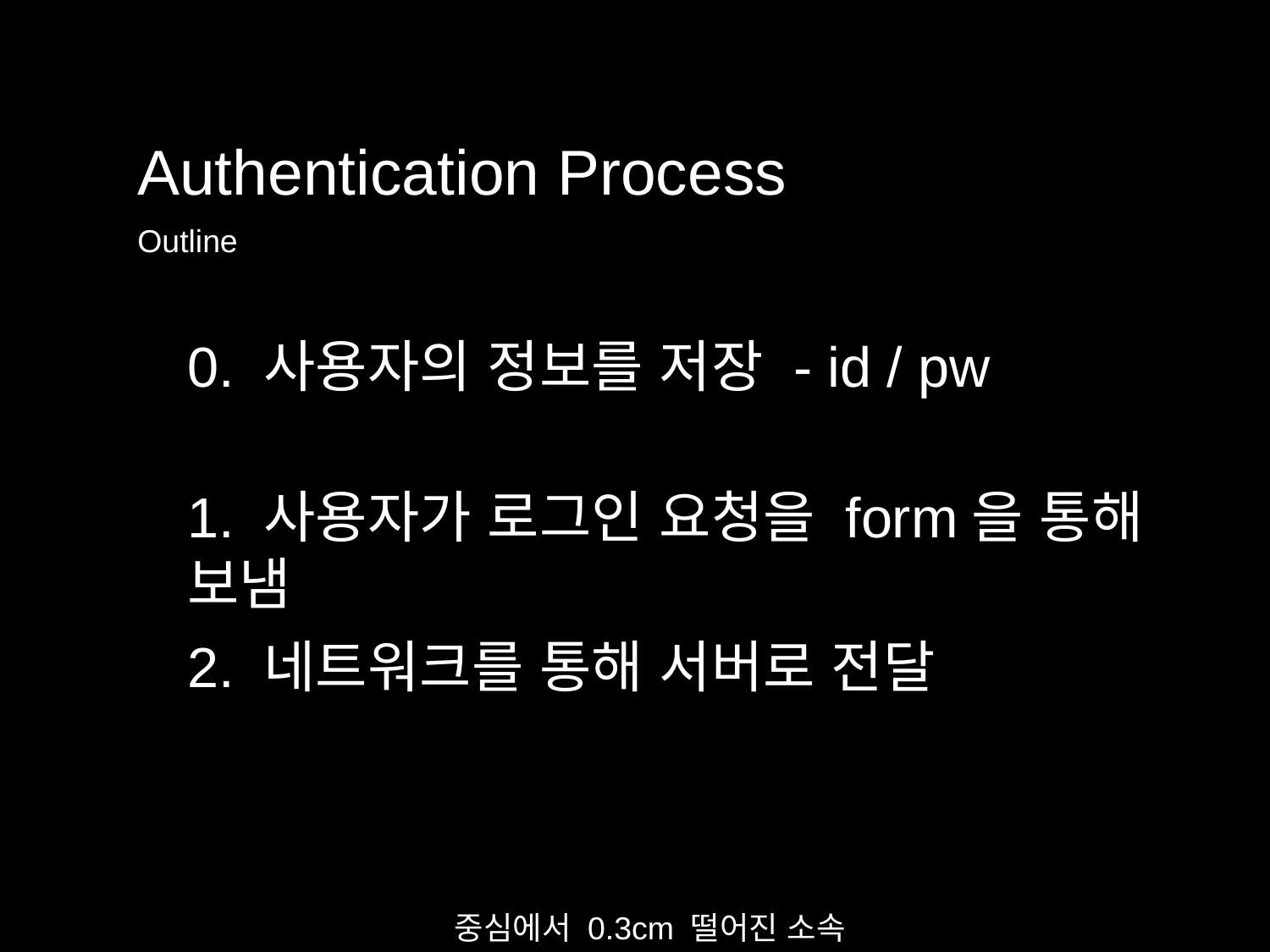

Authentication Process
Outline
0. 사용자의 정보를 저장 - id / pw
1. 사용자가 로그인 요청을 form을 통해 보냄
2. 네트워크를 통해 서버로 전달